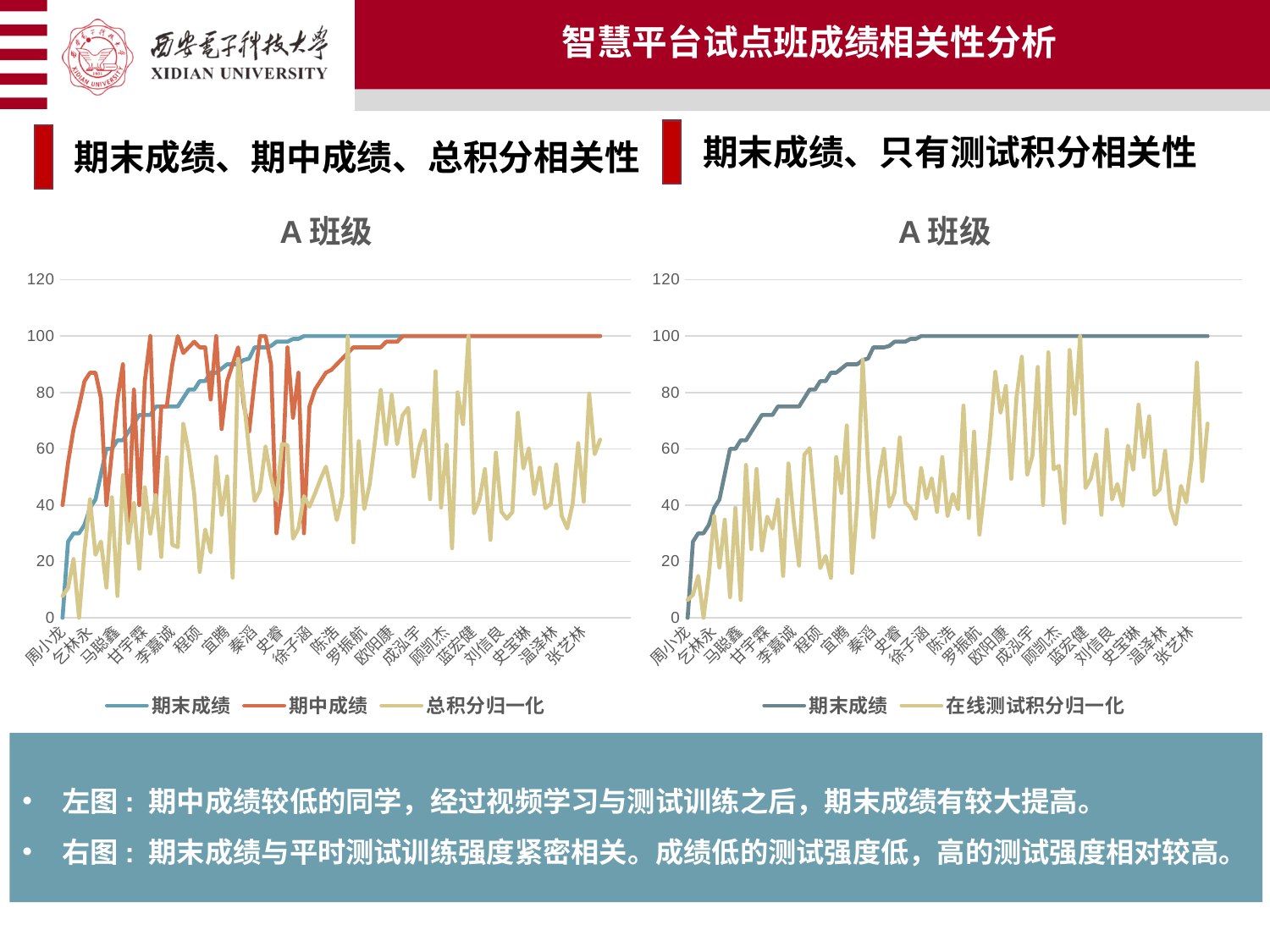

智慧平台试点班成绩相关性分析

期末成绩、只有测试积分相关性

期末成绩、期中成绩、总积分相关性

### Chart: A班级

| Category | 期末成绩 | 期中成绩 | 总积分归一化 |
|---|---|---|---|
| 周小龙 | 0.0 | 40.0 | 7.7462191073404645 |
| 冉津铭 | 27.0 | 55.0 | 10.586499446698635 |
| 巨敬雄 | 30.0 | 67.0 | 20.84101807451125 |
| 李泽昊 | 30.0 | 75.0 | 0.0 |
| 易传义 | 33.0 | 84.0 | 23.93950571744744 |
| 乞林永 | 39.0 | 87.0 | 42.05090372556252 |
| 王昀天 | 42.0 | 87.0 | 22.35337513832534 |
| 施雨贝 | 51.0 | 78.0 | 27.08717568424936 |
| 邵远 | 60.0 | 40.0 | 10.697159719660641 |
| 陈灿灿 | 60.0 | 59.0 | 42.788638878642566 |
| 马聪鑫 | 63.0 | 77.5 | 7.7462191073404645 |
| 岳云凡 | 63.0 | 90.0 | 50.645518244190335 |
| 葛凯旋 | 66.0 | 30.0 | 26.558465510881597 |
| 林玉娜 | 69.0 | 81.0 | 40.72298045001844 |
| 付维彬 | 72.0 | 40.0 | 17.373662855035043 |
| 甘宇霖 | 72.0 | 84.0 | 46.32976761342678 |
| 郑浩 | 72.0 | 100.0 | 29.878273699741793 |
| 周佩 | 75.0 | 40.0 | 43.52637403172261 |
| 李文斌 | 75.0 | 75.0 | 21.578753227591292 |
| 孙定彬 | 75.0 | 75.0 | 56.91626706012541 |
| 李嘉诚 | 75.0 | 90.0 | 25.894503873109553 |
| 张乐奇 | 75.0 | 100.0 | 25.082995204721502 |
| 张秋月 | 78.0 | 94.0 | 68.86757654002213 |
| 黄敏 | 81.0 | 96.0 | 58.83437845813353 |
| 陈皓睿 | 81.0 | 98.0 | 43.858354850608634 |
| 程硕 | 84.0 | 96.0 | 16.291651287347843 |
| 张雅慧 | 84.0 | 96.0 | 31.35374400590188 |
| 刘政豪 | 87.0 | 77.5 | 23.238657322021396 |
| 司方健 | 87.0 | 100.0 | 57.17447436370343 |
| 张聪 | 88.5 | 67.0 | 36.55477683511619 |
| 宜腾 | 90.0 | 84.0 | 50.17652947251937 |
| 俱帆 | 90.0 | 90.0 | 14.275175212098857 |
| 张泽群 | 90.0 | 96.0 | 91.95868683142751 |
| 谢容海 | 91.5 | 76.0 | 78.17884807819993 |
| 邓成运 | 92.0 | 66.0 | 59.38767982294356 |
| 秦滔 | 96.0 | 84.0 | 41.49760236075249 |
| 虞浩宇 | 96.0 | 100.0 | 45.186278126152715 |
| 章超 | 96.0 | 100.0 | 60.86315012910365 |
| 罗明霞 | 96.5 | 90.0 | 49.79712283290299 |
| 郑上游 | 98.0 | 30.0 | 41.718922906676504 |
| 史睿 | 98.0 | 45.0 | 61.711545555145705 |
| 李嘉麒 | 98.0 | 96.0 | 61.28120002950941 |
| 吴天浩 | 99.0 | 71.0 | 28.107709332349685 |
| 仇健楠 | 99.0 | 87.0 | 31.7226115824419 |
| 赵振宁 | 100.0 | 30.0 | 43.157506455182585 |
| 徐子涵 | 100.0 | 75.0 | 39.43194393212836 |
| 张知宇 | 100.0 | 81.0 | 44.07967539653265 |
| 郭健祥 | 100.0 | 84.0 | 49.09627443747694 |
| 杨智博 | 100.0 | 87.0 | 53.633345628919216 |
| 马爱民 | 100.0 | 88.0 | 45.0018443378827 |
| 陈浩 | 100.0 | 90.0 | 34.67355219476208 |
| 马聪 | 100.0 | 92.0 | 43.157506455182585 |
| 乔一凡 | 100.0 | 94.0 | 99.85245296938399 |
| 杜雨 | 100.0 | 96.0 | 26.779786056805605 |
| 李晨 | 100.0 | 96.0 | 62.69519244559203 |
| 罗振航 | 100.0 | 96.0 | 38.58354850608631 |
| 严育新 | 100.0 | 96.0 | 47.51014385835485 |
| 尹佃龙 | 100.0 | 96.0 | 63.2976761342678 |
| 周君 | 100.0 | 96.0 | 80.89265953522685 |
| 梁强强 | 100.0 | 98.0 | 61.711545555145705 |
| 欧阳康 | 100.0 | 98.0 | 79.19586868314276 |
| 武新明 | 100.0 | 98.0 | 61.6377720398377 |
| 陈清清 | 100.0 | 100.0 | 71.89229066765031 |
| 陈泽冰 | 100.0 | 100.0 | 74.54813721873847 |
| 陈志庭 | 100.0 | 100.0 | 50.165990409443005 |
| 成泓宇 | 100.0 | 100.0 | 60.531169310217635 |
| 邓继儒 | 100.0 | 100.0 | 66.62275389155293 |
| 杜康 | 100.0 | 100.0 | 42.08779048321652 |
| 范文同 | 100.0 | 100.0 | 87.53227591294726 |
| 耿淇浩 | 100.0 | 100.0 | 39.13684987089635 |
| 顾凯杰 | 100.0 | 100.0 | 61.45333825156769 |
| 郭首辰 | 100.0 | 100.0 | 24.67724087052748 |
| 何芷莹 | 100.0 | 100.0 | 80.04426410918481 |
| 黑玲艺 | 100.0 | 100.0 | 68.75691626706013 |
| 贾睿吉 | 100.0 | 100.0 | 100.0 |
| 蓝宏健 | 100.0 | 100.0 | 37.07119144227222 |
| 李浩然 | 100.0 | 100.0 | 41.866469937292514 |
| 李星泽 | 100.0 | 100.0 | 52.78495020287717 |
| 零宗谕 | 100.0 | 100.0 | 27.66506824050166 |
| 刘功贤 | 100.0 | 100.0 | 58.625353478421246 |
| 刘信良 | 100.0 | 100.0 | 37.66137956473626 |
| 路文轩 | 100.0 | 100.0 | 35.18996680191811 |
| 南靖尧 | 100.0 | 100.0 | 37.476945776466245 |
| 邱东岳 | 100.0 | 100.0 | 72.77757285134636 |
| 申嘉揆 | 100.0 | 100.0 | 53.00627074880118 |
| 史宝琳 | 100.0 | 100.0 | 60.19918849133161 |
| 舒帆 | 100.0 | 100.0 | 43.89524160826264 |
| 王文煜 | 100.0 | 100.0 | 53.3751383253412 |
| 王晓英 | 100.0 | 100.0 | 38.91552932497234 |
| 卫森昊 | 100.0 | 100.0 | 40.39099963113242 |
| 温泽林 | 100.0 | 100.0 | 54.429045687938036 |
| 萧鸿骏 | 100.0 | 100.0 | 36.149022500922165 |
| 杨童伟 | 100.0 | 100.0 | 31.7226115824419 |
| 易忪旸 | 100.0 | 100.0 | 40.57543341940244 |
| 张成 | 100.0 | 100.0 | 61.969752858723716 |
| 张艺林 | 100.0 | 100.0 | 41.202508299520474 |
| 张云康 | 100.0 | 100.0 | 79.60162301733678 |
| 张哲 | 100.0 | 100.0 | 58.09664330505348 |
| 周都兰 | 100.0 | 100.0 | 63.26078937661379 |

### Chart: A班级

| Category | 期末成绩 | 在线测试积分归一化 |
|---|---|---|
| 周小龙 | 0.0 | 6.338371526084837 |
| 冉津铭 | 27.0 | 8.142369575816675 |
| 巨敬雄 | 30.0 | 14.870794734275963 |
| 李泽昊 | 30.0 | 0.0 |
| 易传义 | 33.0 | 15.065821550463188 |
| 乞林永 | 39.0 | 36.079960994636764 |
| 王昀天 | 42.0 | 17.844953681131155 |
| 施雨贝 | 51.0 | 34.82853889809849 |
| 邵远 | 60.0 | 7.313505607020964 |
| 陈灿灿 | 60.0 | 39.00536323744515 |
| 马聪鑫 | 63.0 | 6.338371526084837 |
| 岳云凡 | 63.0 | 54.26621158459288 |
| 葛凯旋 | 66.0 | 24.37835202340322 |
| 林玉娜 | 69.0 | 52.852267186738175 |
| 付维彬 | 72.0 | 23.93954168698196 |
| 甘宇霖 | 72.0 | 35.884934178449534 |
| 郑浩 | 72.0 | 31.69185763042418 |
| 周佩 | 75.0 | 41.930765480253534 |
| 李文斌 | 75.0 | 14.870794734275963 |
| 孙定彬 | 75.0 | 54.753778644563624 |
| 李嘉诚 | 75.0 | 34.227206240858116 |
| 张乐奇 | 75.0 | 18.527547537786447 |
| 张秋月 | 78.0 | 57.87420770355924 |
| 黄敏 | 81.0 | 60.21452949780595 |
| 陈皓睿 | 81.0 | 38.46903949293028 |
| 程硕 | 84.0 | 17.633674617259874 |
| 张雅慧 | 84.0 | 21.940516821062896 |
| 刘政豪 | 87.0 | 14.139444173573867 |
| 司方健 | 87.0 | 57.045343734763534 |
| 张聪 | 88.5 | 44.319843978547055 |
| 宜腾 | 90.0 | 68.27331613846904 |
| 俱帆 | 90.0 | 15.943442223305704 |
| 张泽群 | 90.0 | 41.58946855192589 |
| 谢容海 | 91.5 | 91.63474263286201 |
| 邓成运 | 92.0 | 54.119941491955146 |
| 秦滔 | 96.0 | 28.522671867381767 |
| 虞浩宇 | 96.0 | 49.000487567040466 |
| 章超 | 96.0 | 59.970745977571916 |
| 罗明霞 | 96.5 | 39.49293027791321 |
| 郑上游 | 98.0 | 44.41735738664067 |
| 史睿 | 98.0 | 64.01755241345684 |
| 李嘉麒 | 98.0 | 40.923126903949296 |
| 吴天浩 | 99.0 | 39.10287664553876 |
| 仇健楠 | 99.0 | 35.104826913700634 |
| 赵振宁 | 100.0 | 53.144807411019016 |
| 徐子涵 | 100.0 | 42.36957581667479 |
| 张知宇 | 100.0 | 49.48805460750853 |
| 郭健祥 | 100.0 | 37.59141882008776 |
| 杨智博 | 100.0 | 57.045343734763534 |
| 马爱民 | 100.0 | 36.079960994636764 |
| 陈浩 | 100.0 | 43.88103364212579 |
| 马聪 | 100.0 | 38.51779619697708 |
| 乔一凡 | 100.0 | 75.32910775231593 |
| 杜雨 | 100.0 | 35.397367137981476 |
| 李晨 | 100.0 | 66.09783847879083 |
| 罗振航 | 100.0 | 29.5465626523647 |
| 严育新 | 100.0 | 46.221355436372505 |
| 尹佃龙 | 100.0 | 64.16382252559727 |
| 周君 | 100.0 | 87.32325694783033 |
| 梁强强 | 100.0 | 72.793759141882 |
| 欧阳康 | 100.0 | 82.25255972696246 |
| 武新明 | 100.0 | 49.29302779132131 |
| 陈清清 | 100.0 | 78.44953681131156 |
| 陈泽冰 | 100.0 | 92.68649439297903 |
| 陈志庭 | 100.0 | 50.70697220867869 |
| 成泓宇 | 100.0 | 57.581667479278394 |
| 邓继儒 | 100.0 | 89.03670687469527 |
| 杜康 | 100.0 | 40.029254022428084 |
| 范文同 | 100.0 | 94.24670892247684 |
| 耿淇浩 | 100.0 | 52.705997074597754 |
| 顾凯杰 | 100.0 | 53.92491467576792 |
| 郭首辰 | 100.0 | 33.59336908824964 |
| 何芷莹 | 100.0 | 95.07557289127256 |
| 黑玲艺 | 100.0 | 72.35494880546075 |
| 贾睿吉 | 100.0 | 100.0 |
| 蓝宏健 | 100.0 | 46.075085324232084 |
| 李浩然 | 100.0 | 49.48805460750853 |
| 李星泽 | 100.0 | 58.06923451974646 |
| 零宗谕 | 100.0 | 36.56752803510483 |
| 刘功贤 | 100.0 | 66.7641800487567 |
| 刘信良 | 100.0 | 41.979522184300336 |
| 路文轩 | 100.0 | 47.48902974158947 |
| 南靖尧 | 100.0 | 39.78547050219405 |
| 邱东岳 | 100.0 | 61.092150170648466 |
| 申嘉揆 | 100.0 | 52.51097025841053 |
| 史宝琳 | 100.0 | 75.67040468064359 |
| 舒帆 | 100.0 | 57.045343734763534 |
| 王文煜 | 100.0 | 71.52608483666504 |
| 王晓英 | 100.0 | 43.63725012189176 |
| 卫森昊 | 100.0 | 45.58751828376402 |
| 温泽林 | 100.0 | 59.2672563920039 |
| 萧鸿骏 | 100.0 | 39.00536323744515 |
| 杨童伟 | 100.0 | 33.154558751828375 |
| 易忪旸 | 100.0 | 46.806435884934174 |
| 张成 | 100.0 | 40.955631399317404 |
| 张艺林 | 100.0 | 56.31399317406144 |
| 张云康 | 100.0 | 90.58995611896636 |
| 张哲 | 100.0 | 48.51292052657241 |
| 周都兰 | 100.0 | 68.9907362262311 |
左图: 期中成绩较低的同学，经过视频学习与测试训练之后，期末成绩有较大提高。
右图: 期末成绩与平时测试训练强度紧密相关。成绩低的测试强度低，高的测试强度相对较高。